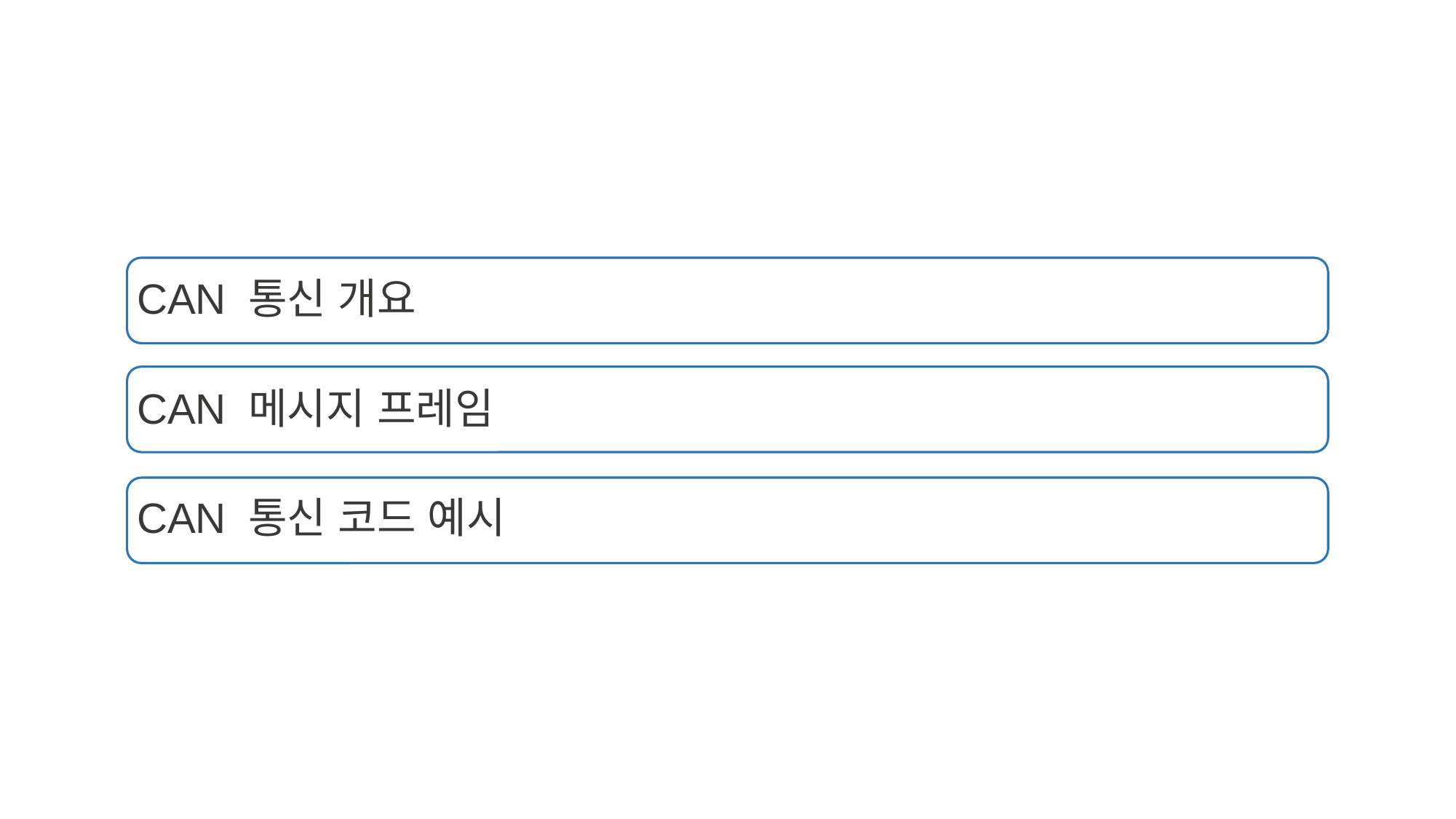

CAN 통신 개요
CAN 메시지 프레임
CAN 통신 코드 예시